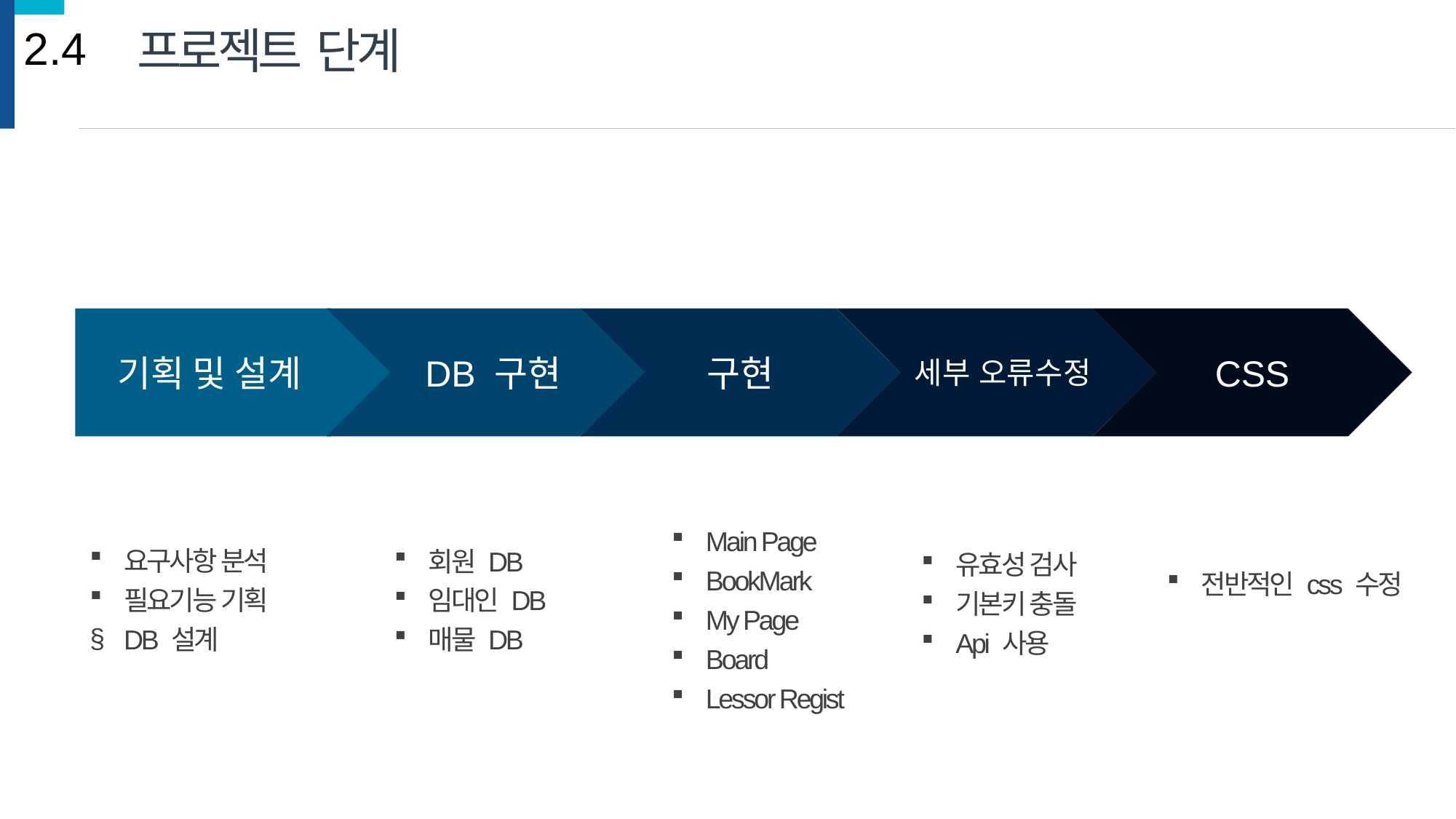

2.4
프로젝트  단계

기획 및 설계
DB 구현
구현
CSS
세부 오류수정

요구사항 분석
필요기능 기획
DB 설계

회원 DB
임대인 DB
매물 DB

Main Page
BookMark
My Page
Board
Lessor Regist

유효성 검사
기본키 충돌
Api 사용

전반적인 css 수정